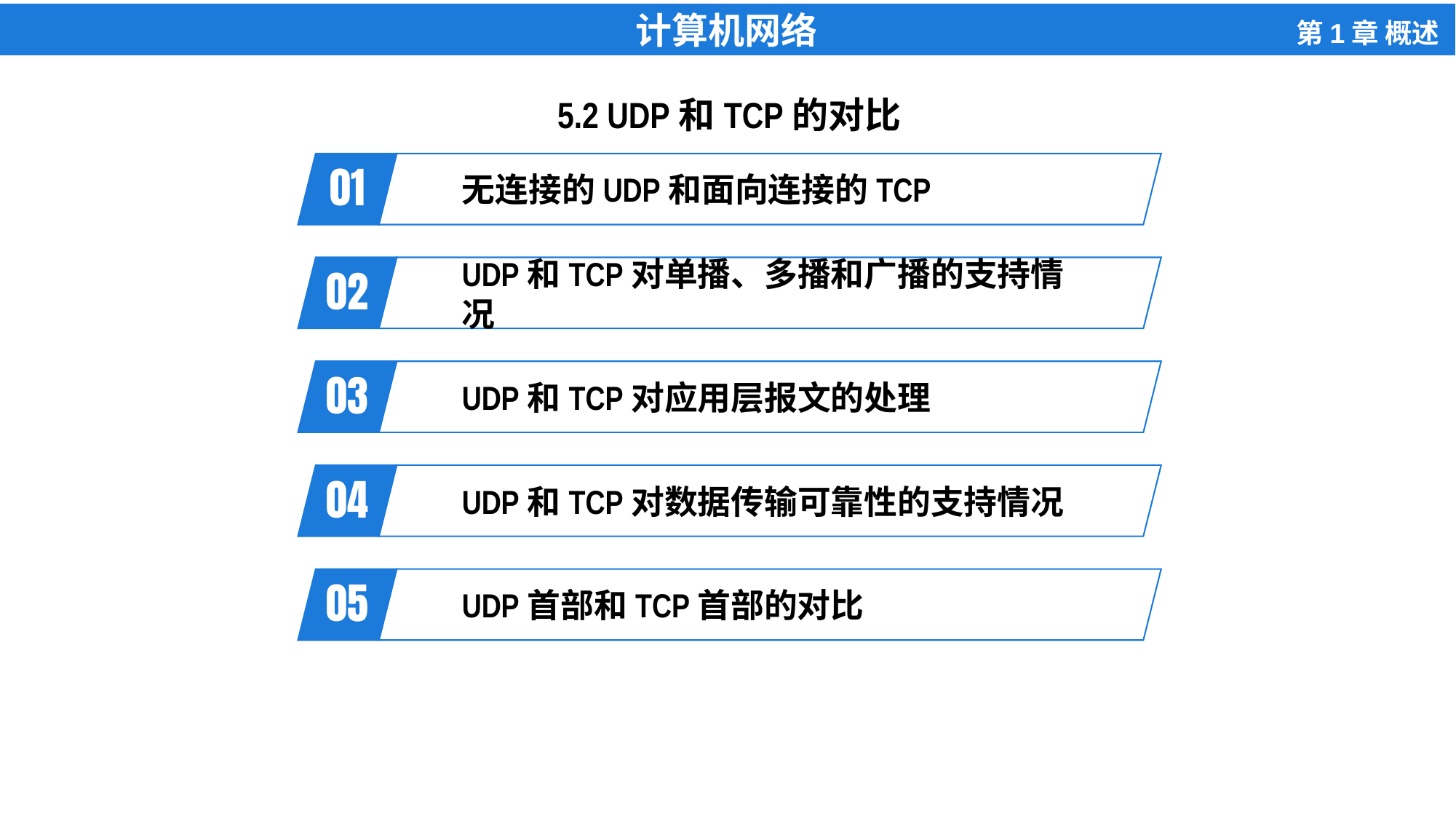

5.2 UDP和TCP的对比
01
无连接的UDP和面向连接的TCP
02
UDP和TCP对单播、多播和广播的支持情况
03
UDP和TCP对应用层报文的处理
04
UDP和TCP对数据传输可靠性的支持情况
05
UDP首部和TCP首部的对比